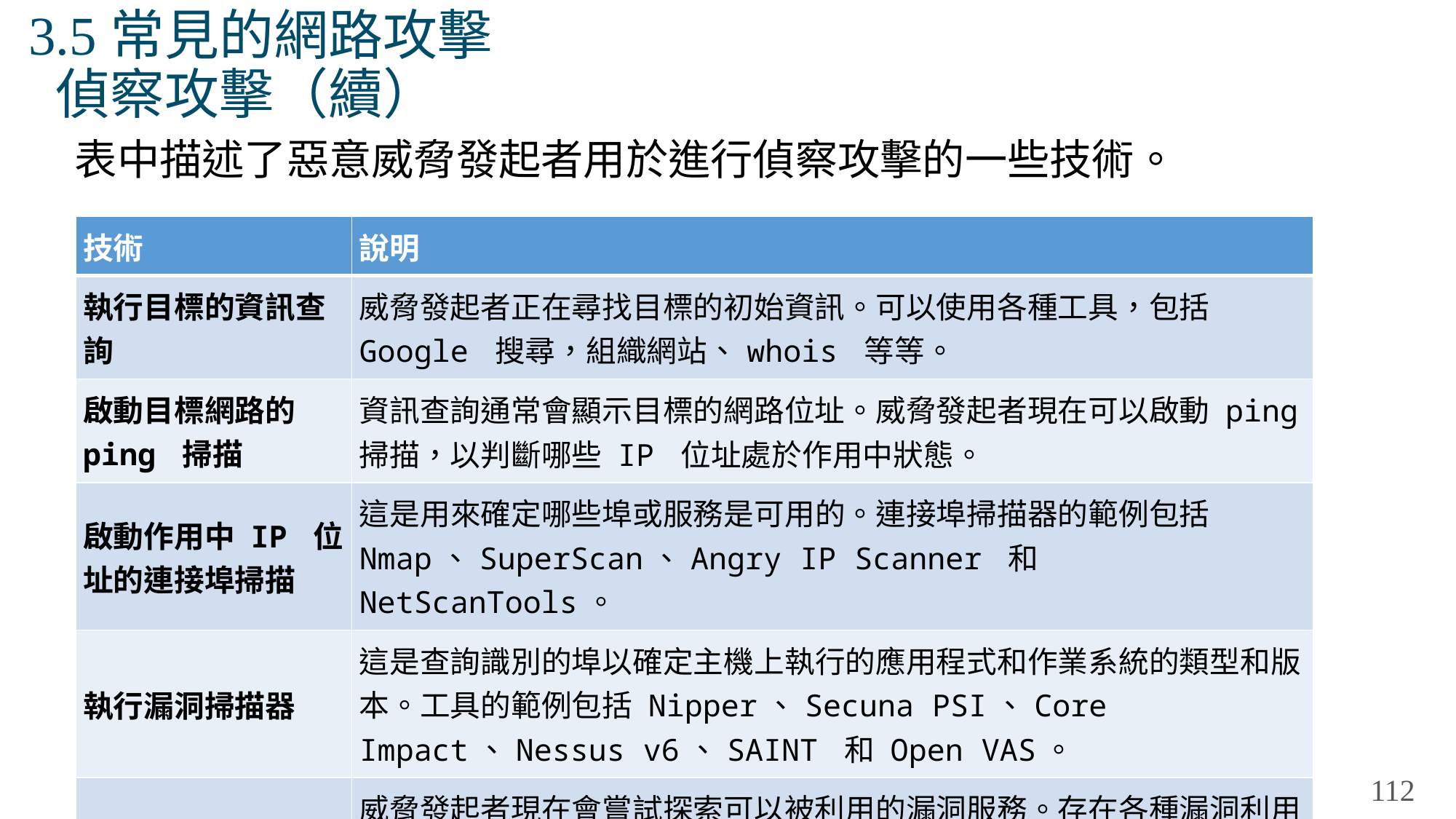

# 3.5常見的網路攻擊 偵察攻擊（續）
表中描述了惡意威脅發起者用於進行偵察攻擊的一些技術。
| 技術 | 說明 |
| --- | --- |
| 執行目標的資訊查詢 | 威脅發起者正在尋找目標的初始資訊。可以使用各種工具，包括 Google 搜尋，組織網站、whois 等等。 |
| 啟動目標網路的 ping 掃描 | 資訊查詢通常會顯示目標的網路位址。威脅發起者現在可以啟動 ping 掃描，以判斷哪些 IP 位址處於作用中狀態。 |
| 啟動作用中 IP 位址的連接埠掃描 | 這是用來確定哪些埠或服務是可用的。連接埠掃描器的範例包括 Nmap、SuperScan、Angry IP Scanner 和 NetScanTools。 |
| 執行漏洞掃描器 | 這是查詢識別的埠以確定主機上執行的應用程式和作業系統的類型和版本。工具的範例包括 Nipper、Secuna PSI、Core Impact、Nessus v6、SAINT 和 Open VAS。 |
| 執行利用工具 | 威脅發起者現在會嘗試探索可以被利用的漏洞服務。存在各種漏洞利用工具包括 Metasploit、Core Impact、Sqlmap、Social Engineer Toolkit 和 Netsparker。 |
112